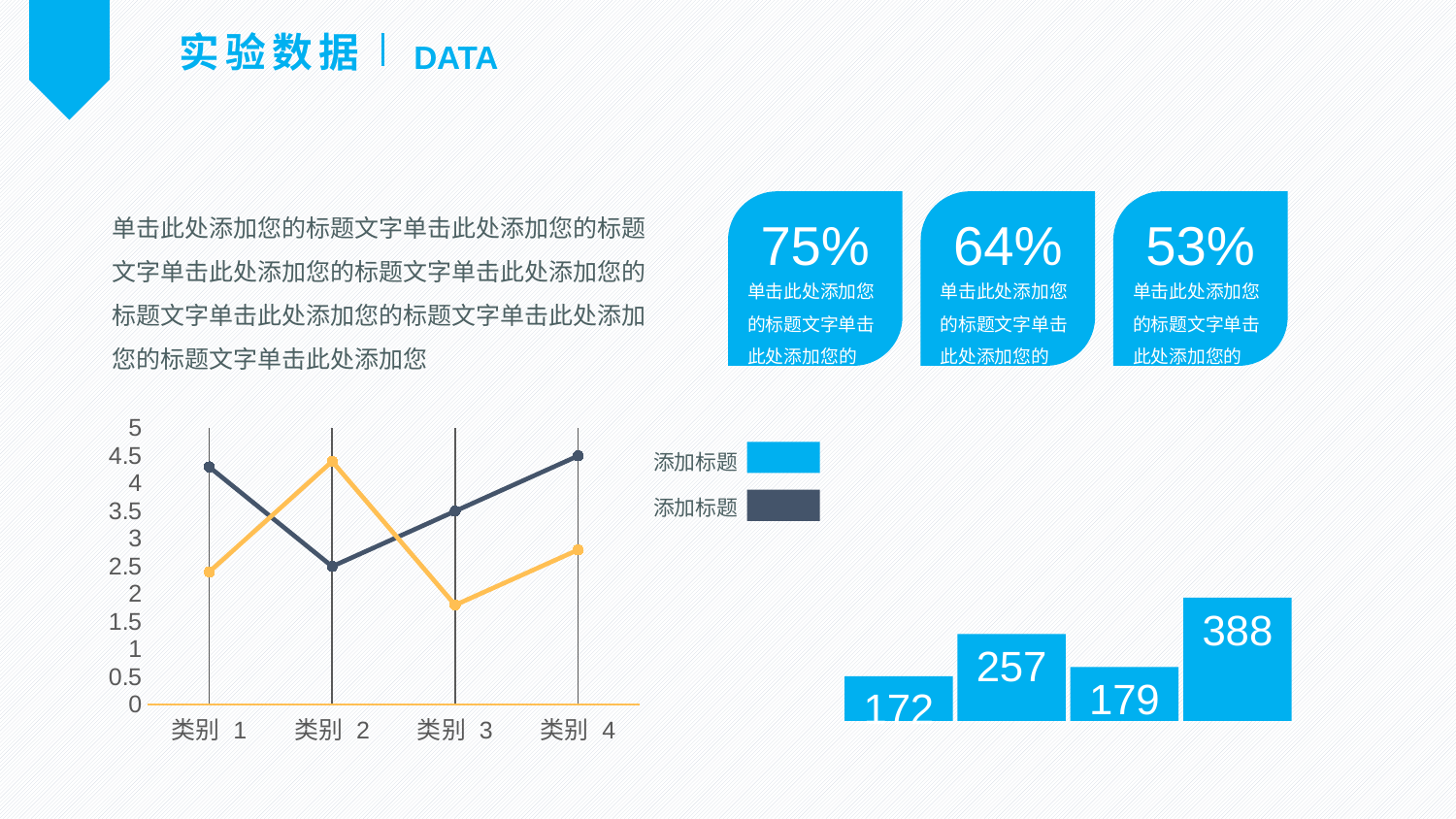

实验数据
DATA
单击此处添加您的标题文字单击此处添加您的标题文字单击此处添加您的标题文字单击此处添加您的标题文字单击此处添加您的标题文字单击此处添加您的标题文字单击此处添加您
75%
单击此处添加您的标题文字单击此处添加您的
64%
单击此处添加您的标题文字单击此处添加您的
53%
单击此处添加您的标题文字单击此处添加您的

### Chart

| Category | 系列 1 | 系列 2 | 列1 |
|---|---|---|---|
| 类别 1 | 4.3 | 2.4 | None |
| 类别 2 | 2.5 | 4.4 | None |
| 类别 3 | 3.5 | 1.8 | None |
| 类别 4 | 4.5 | 2.8 | None |
添加标题

添加标题

388
257
179
172
延时符